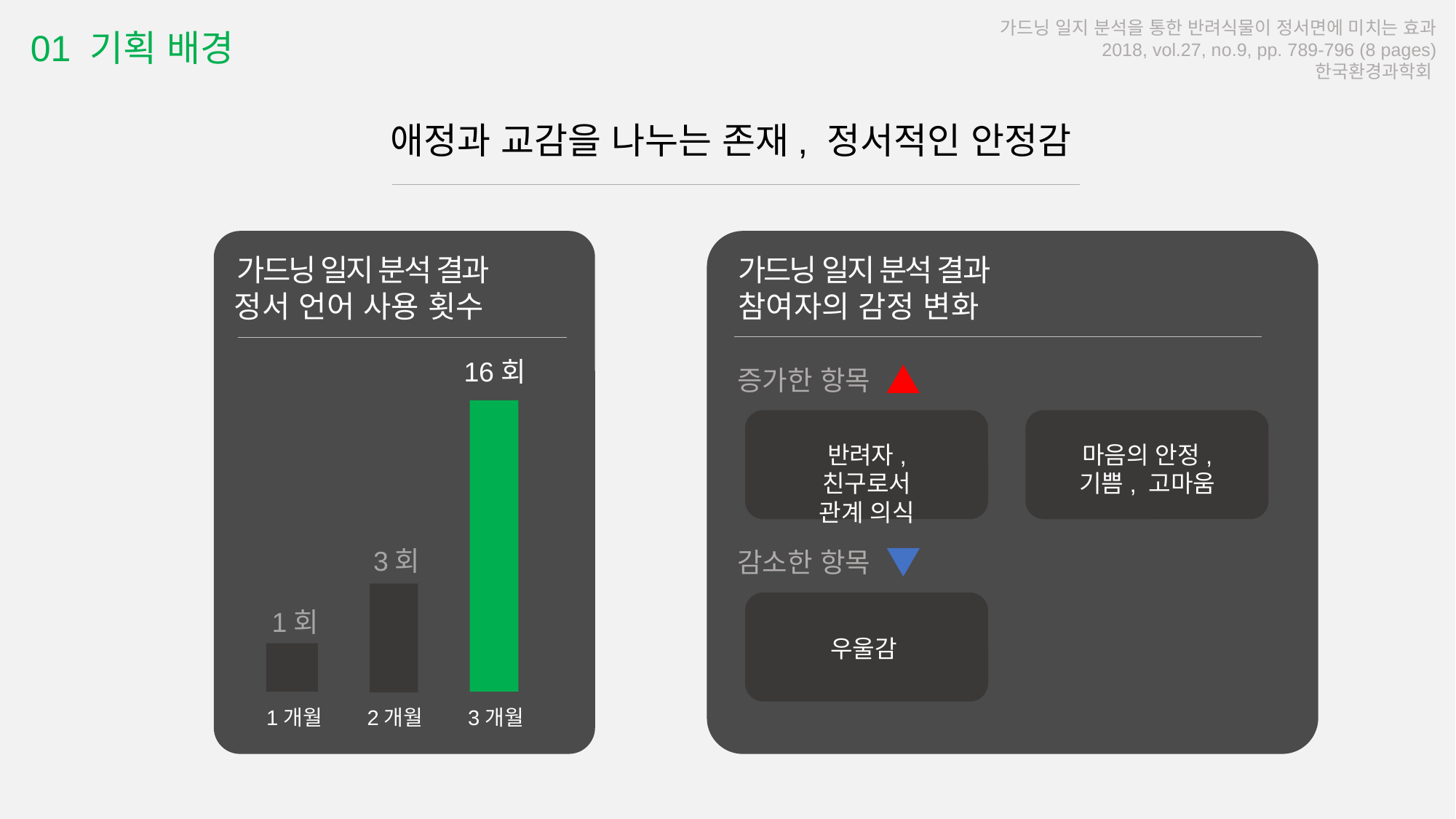

가드닝 일지 분석을 통한 반려식물이 정서면에 미치는 효과
2018, vol.27, no.9, pp. 789-796 (8 pages)
한국환경과학회
01 기획 배경
애정과 교감을 나누는 존재, 정서적인 안정감

가드닝 일지 분석 결과
정서 언어 사용 횟수
16회

3회

1회

1개월
2개월
3개월

가드닝 일지 분석 결과
참여자의 감정 변화
증가한 항목

반려자, 친구로서
관계 의식

마음의 안정,
기쁨, 고마움
감소한 항목

우울감